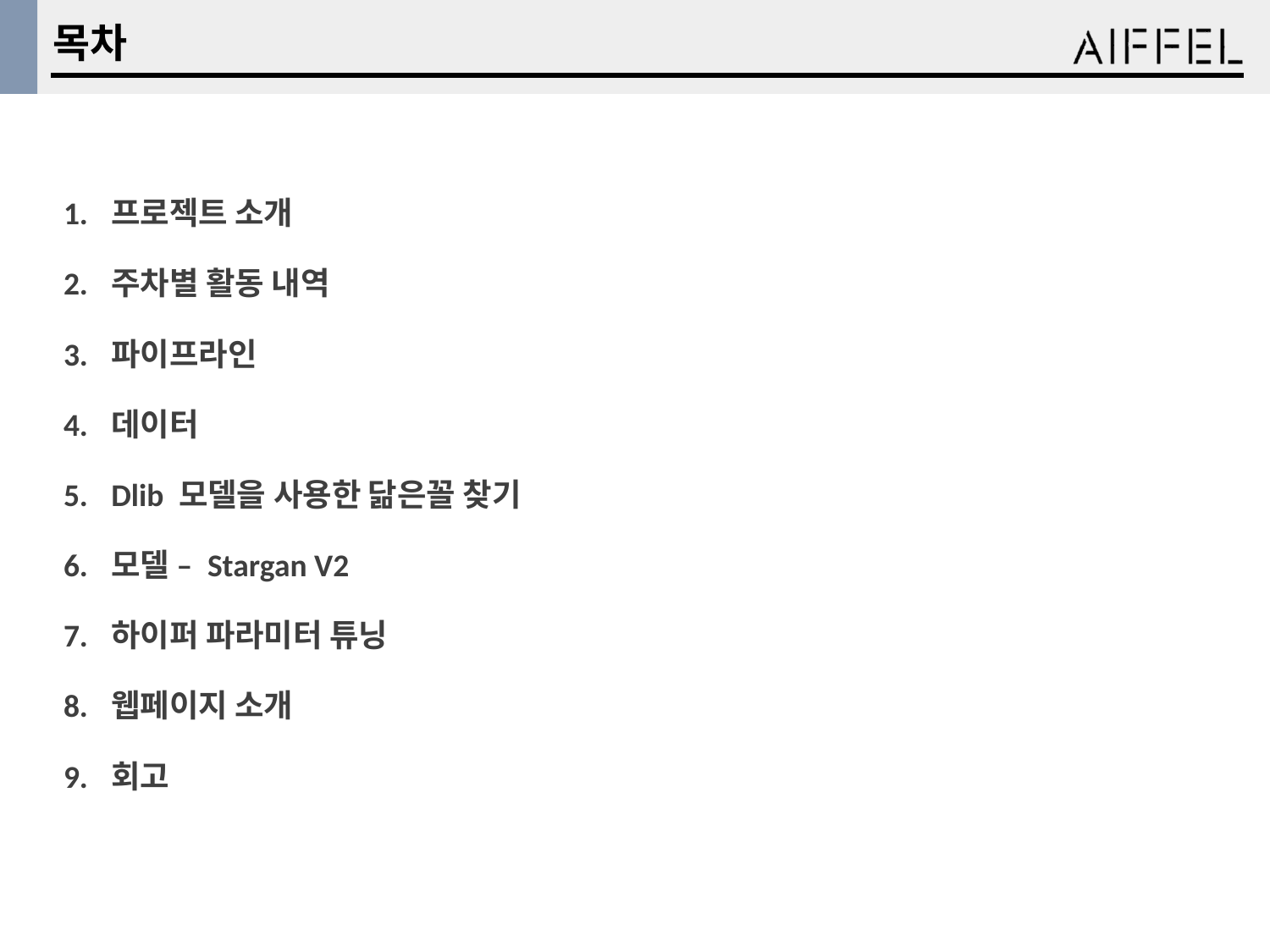

목차
프로젝트 소개
주차별 활동 내역
파이프라인
데이터
Dlib 모델을 사용한 닮은꼴 찾기
모델 – Stargan V2
하이퍼 파라미터 튜닝
웹페이지 소개
회고